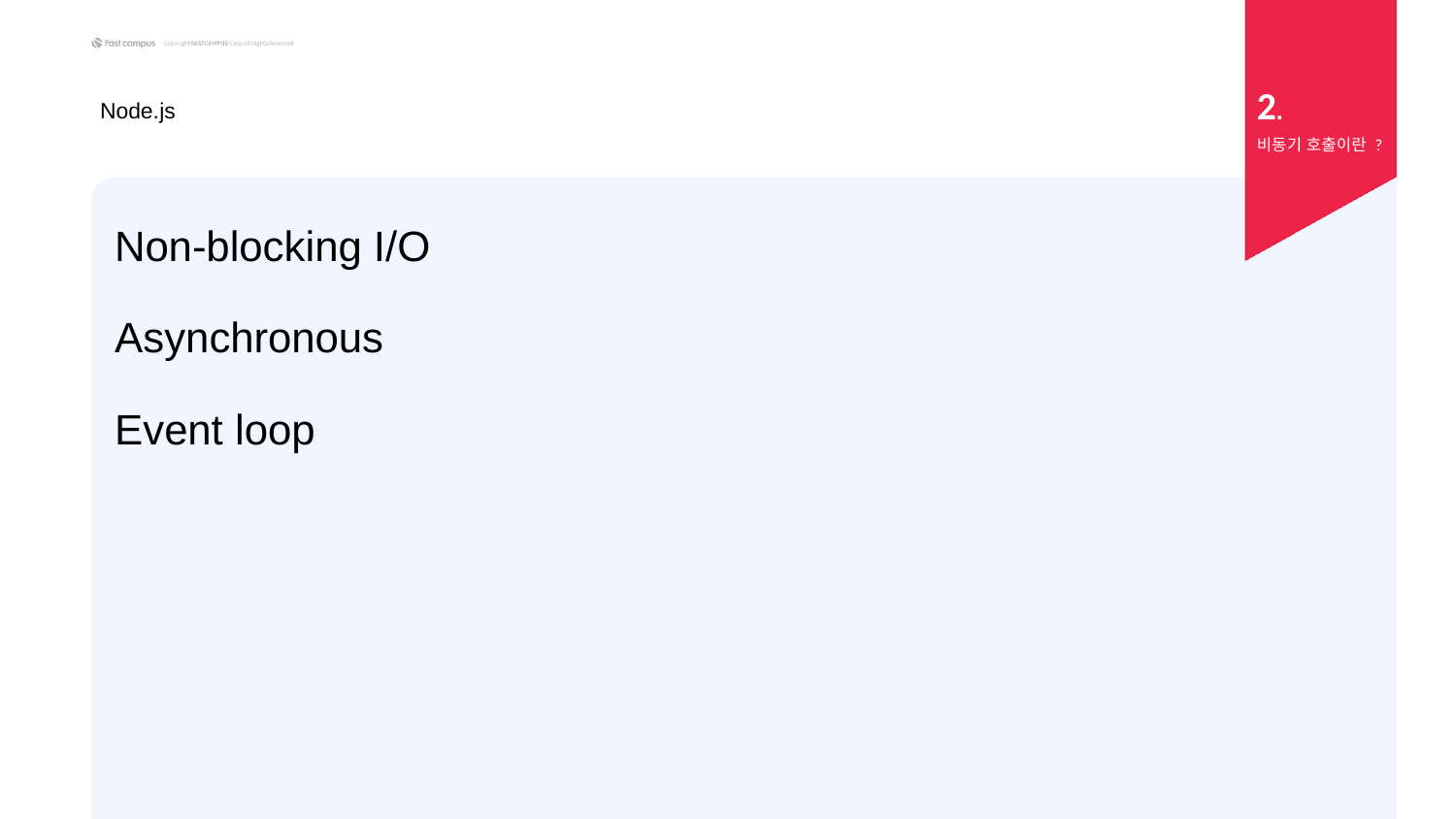

2.
# Node.js
비동기 호출이란 ?
Non-blocking I/O
Asynchronous
Event loop